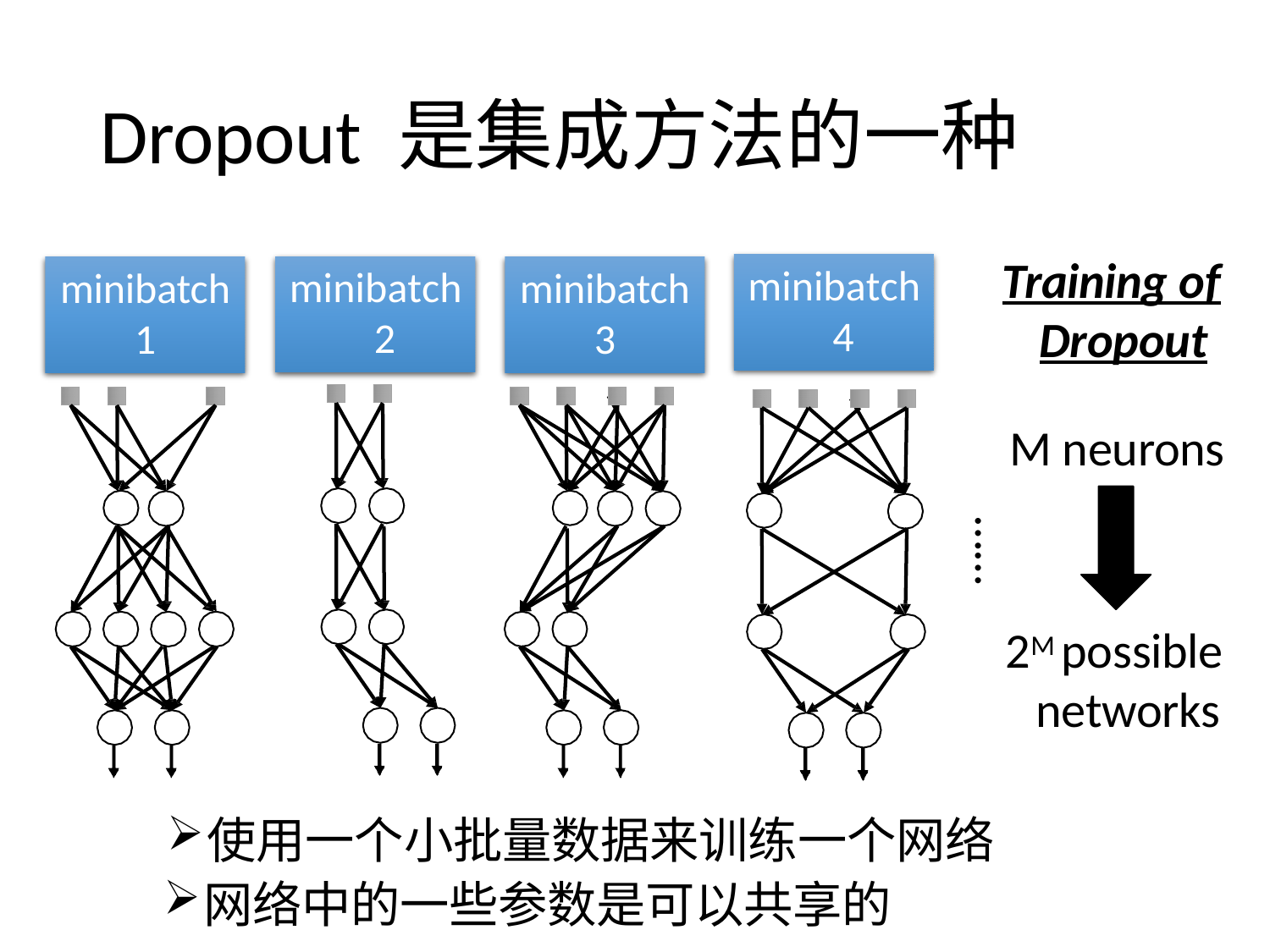

# Dropout 是集成方法的一种

Training of  Dropout

minibatch  4

minibatch  2
minibatch
1
minibatch
3

M neurons

2M possible  networks

使用一个小批量数据来训练一个网络
网络中的一些参数是可以共享的

……